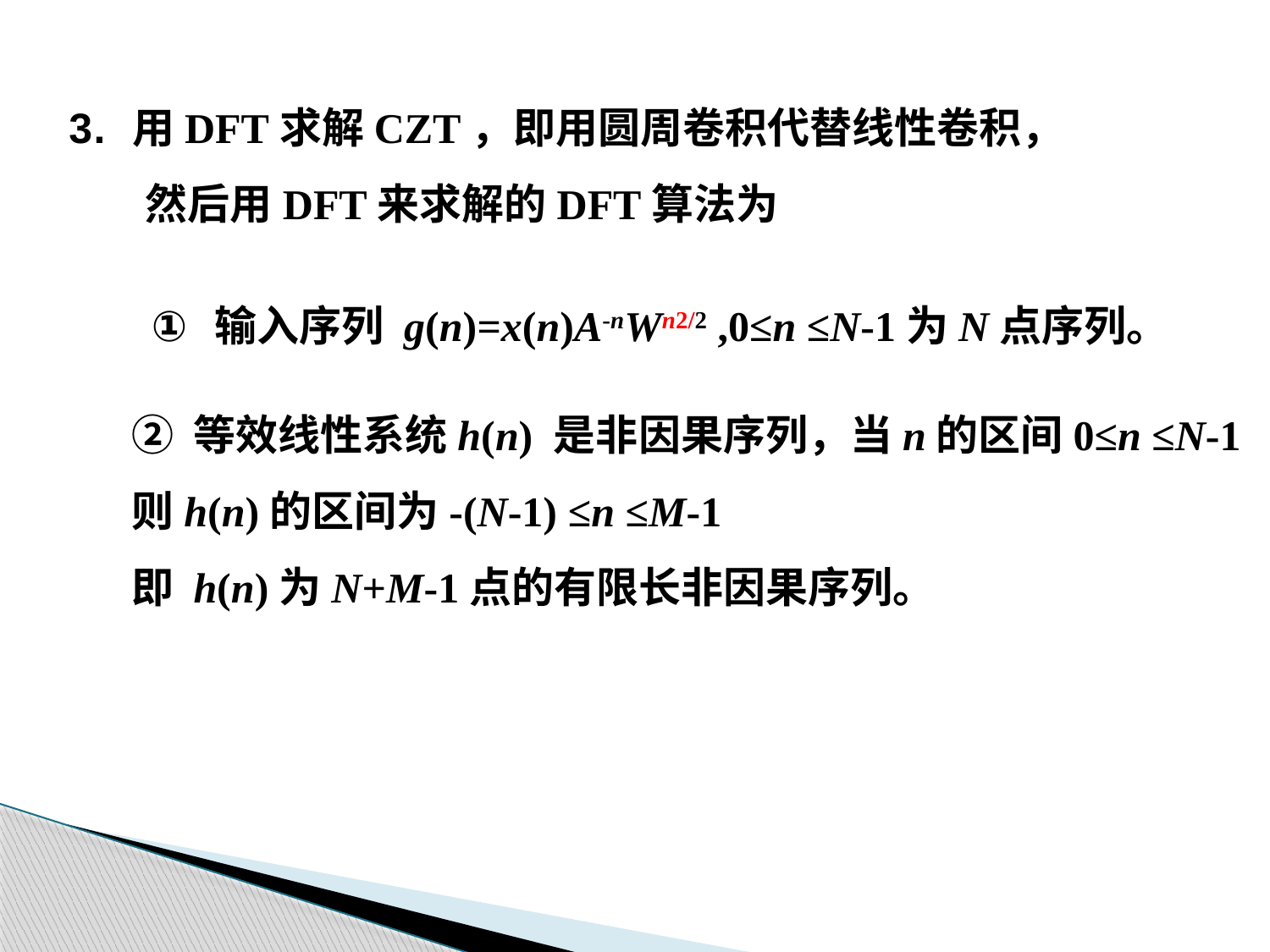

用DFT求解CZT，即用圆周卷积代替线性卷积，
       然后用DFT来求解的DFT算法为
输入序列 g(n)=x(n)A-nWn2/2 ,0≤n ≤N-1为N点序列。
② 等效线性系统h(n) 是非因果序列，当n的区间0≤n ≤N-1
则h(n)的区间为-(N-1) ≤n ≤M-1
即 h(n)为N+M-1点的有限长非因果序列。